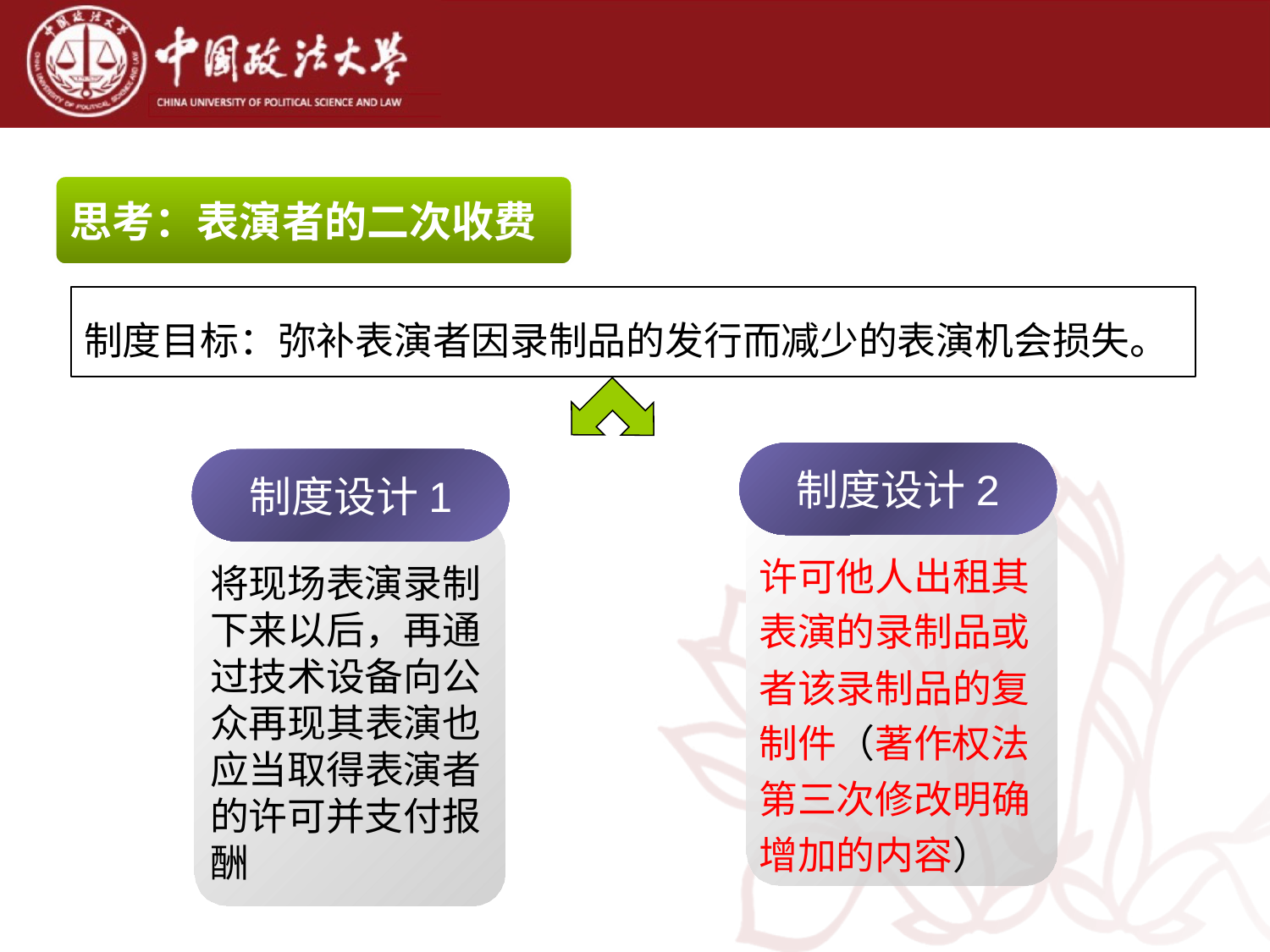

思考：表演者的二次收费
制度目标：弥补表演者因录制品的发行而减少的表演机会损失。

制度设计2
制度设计1

许可他人出租其表演的录制品或者该录制品的复制件（著作权法第三次修改明确增加的内容）
将现场表演录制下来以后，再通过技术设备向公众再现其表演也应当取得表演者的许可并支付报酬